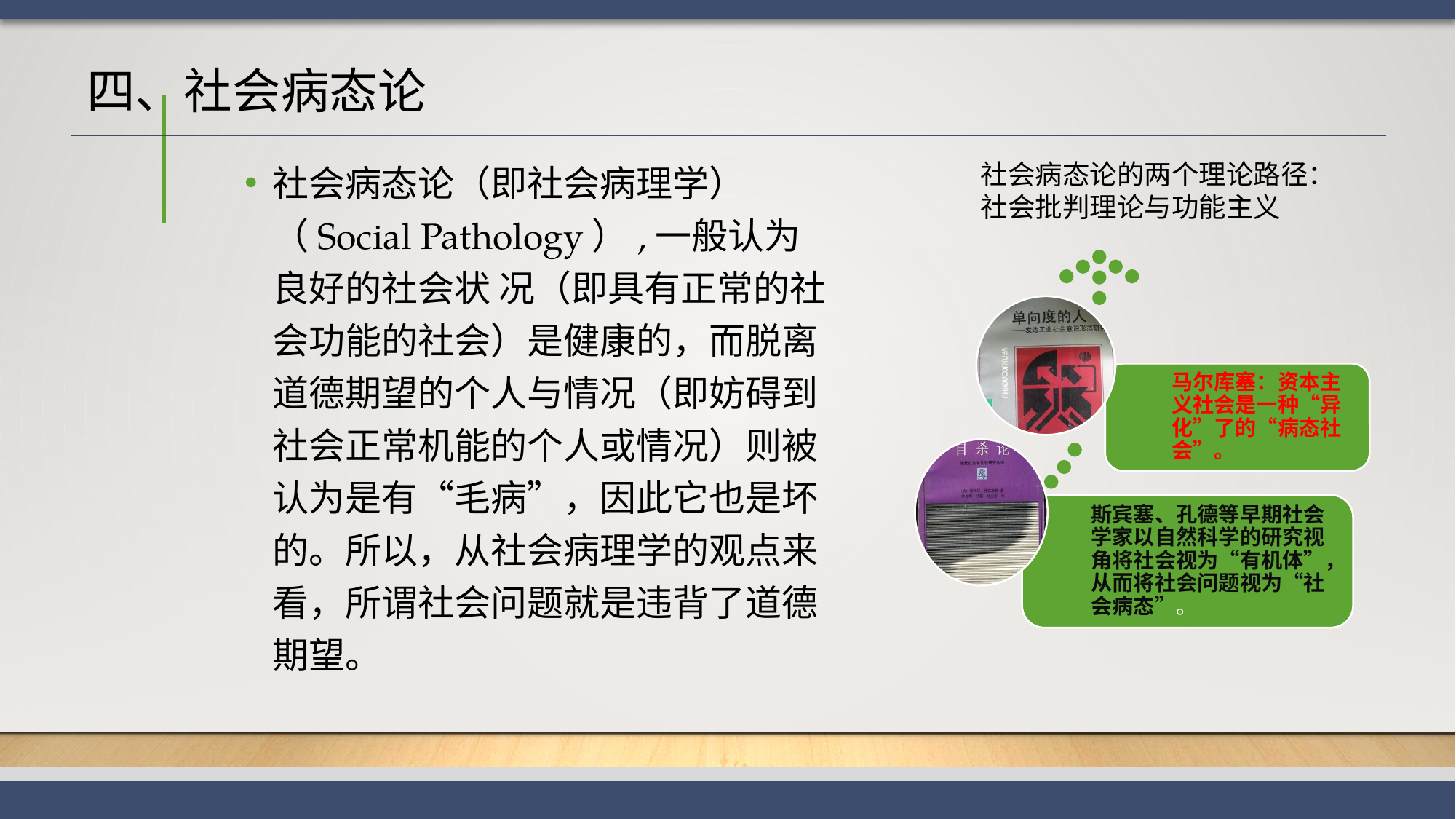

# 四、社会病态论

斯宾塞、孔德等早期社会学家以自然科学的研究视角将社会视为“有机体”，从而将社会问题视为“社会病态”。
马尔库塞：资本主义社会是一种“异化”了的“病态社会”。
社会病态论（即社会病理学）（Social Pathology）,一般认为良好的社会状 况（即具有正常的社会功能的社会）是健康的，而脱离道德期望的个人与情况（即妨碍到社会正常机能的个人或情况）则被认为是有“毛病”，因此它也是坏的。所以，从社会病理学的观点来看，所谓社会问题就是违背了道德期望。

社会病态论的两个理论路径：社会批判理论与功能主义